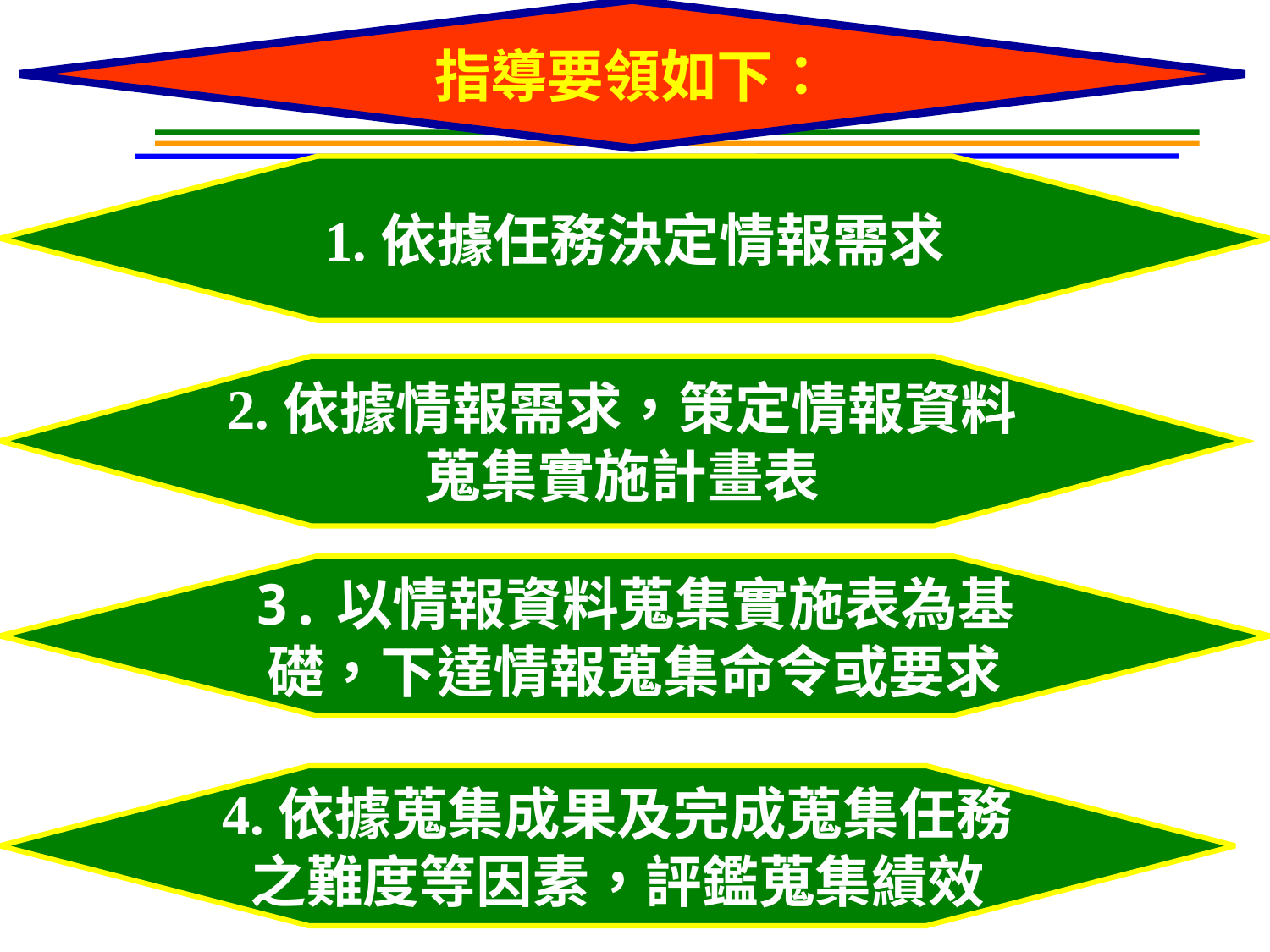

指導要領如下：
1.依據任務決定情報需求
2.依據情報需求，策定情報資料
蒐集實施計畫表
3.以情報資料蒐集實施表為基
礎，下達情報蒐集命令或要求
4.依據蒐集成果及完成蒐集任務
之難度等因素，評鑑蒐集績效